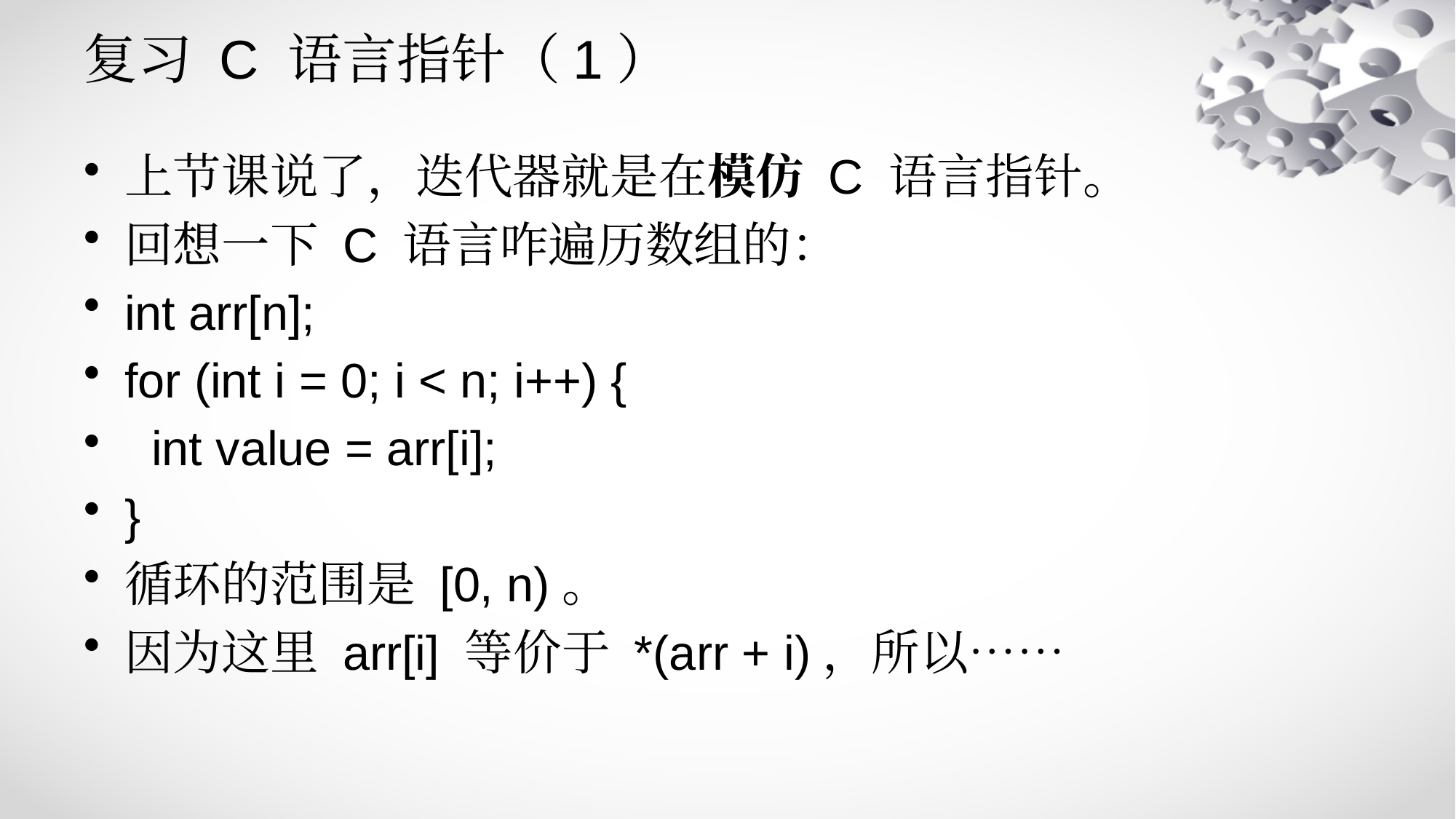

# 复习 C 语言指针（1）
上节课说了，迭代器就是在模仿 C 语言指针。
回想一下 C 语言咋遍历数组的：
int arr[n];
for (int i = 0; i < n; i++) {
  int value = arr[i];
}
循环的范围是 [0, n)。
因为这里 arr[i] 等价于 *(arr + i)，所以……